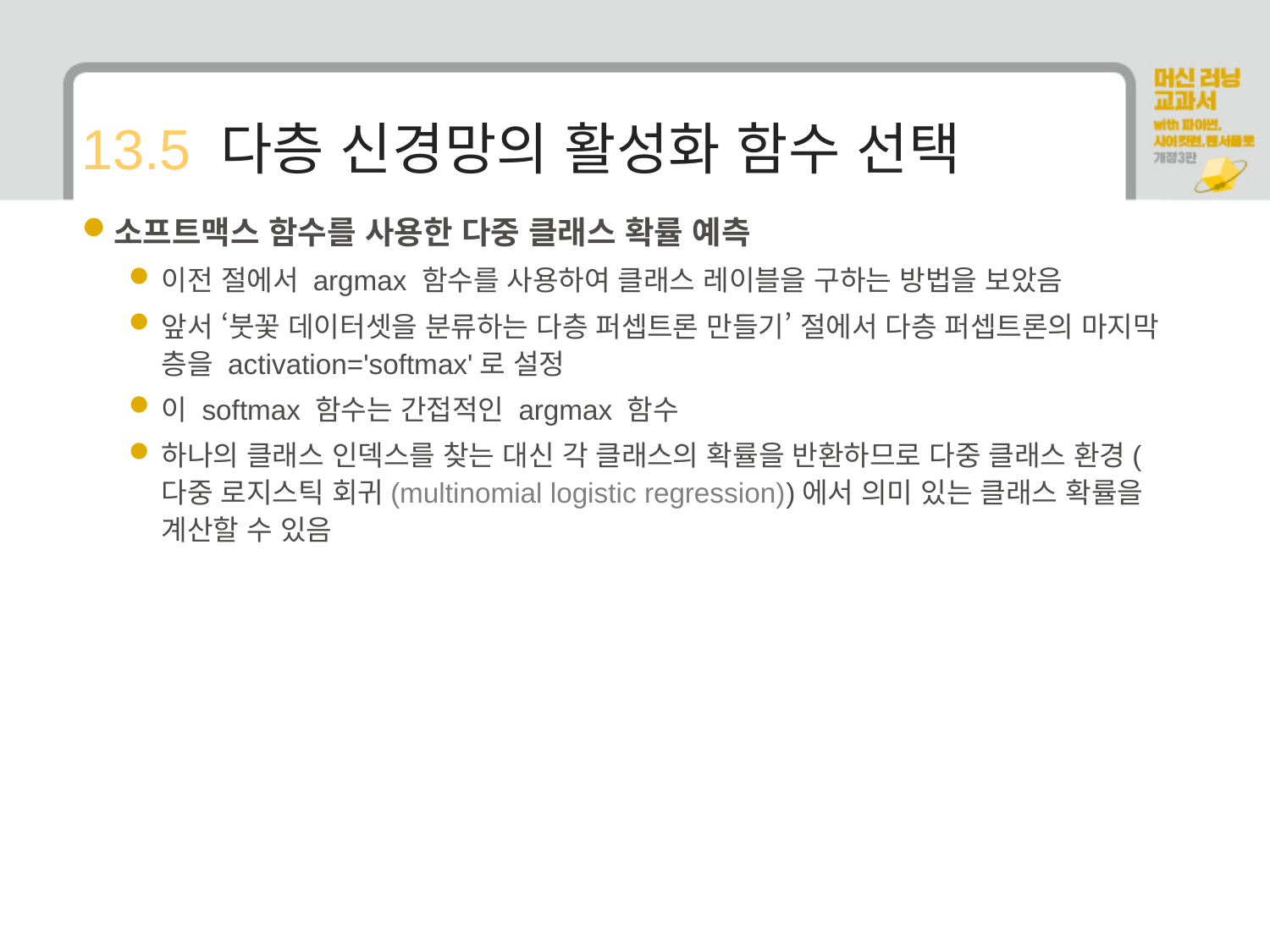

# 13.5 다층 신경망의 활성화 함수 선택
소프트맥스 함수를 사용한 다중 클래스 확률 예측
이전 절에서 argmax 함수를 사용하여 클래스 레이블을 구하는 방법을 보았음
앞서 ‘붓꽃 데이터셋을 분류하는 다층 퍼셉트론 만들기’ 절에서 다층 퍼셉트론의 마지막 층을 activation='softmax'로 설정
이 softmax 함수는 간접적인 argmax 함수
하나의 클래스 인덱스를 찾는 대신 각 클래스의 확률을 반환하므로 다중 클래스 환경(다중 로지스틱 회귀(multinomial logistic regression))에서 의미 있는 클래스 확률을 계산할 수 있음